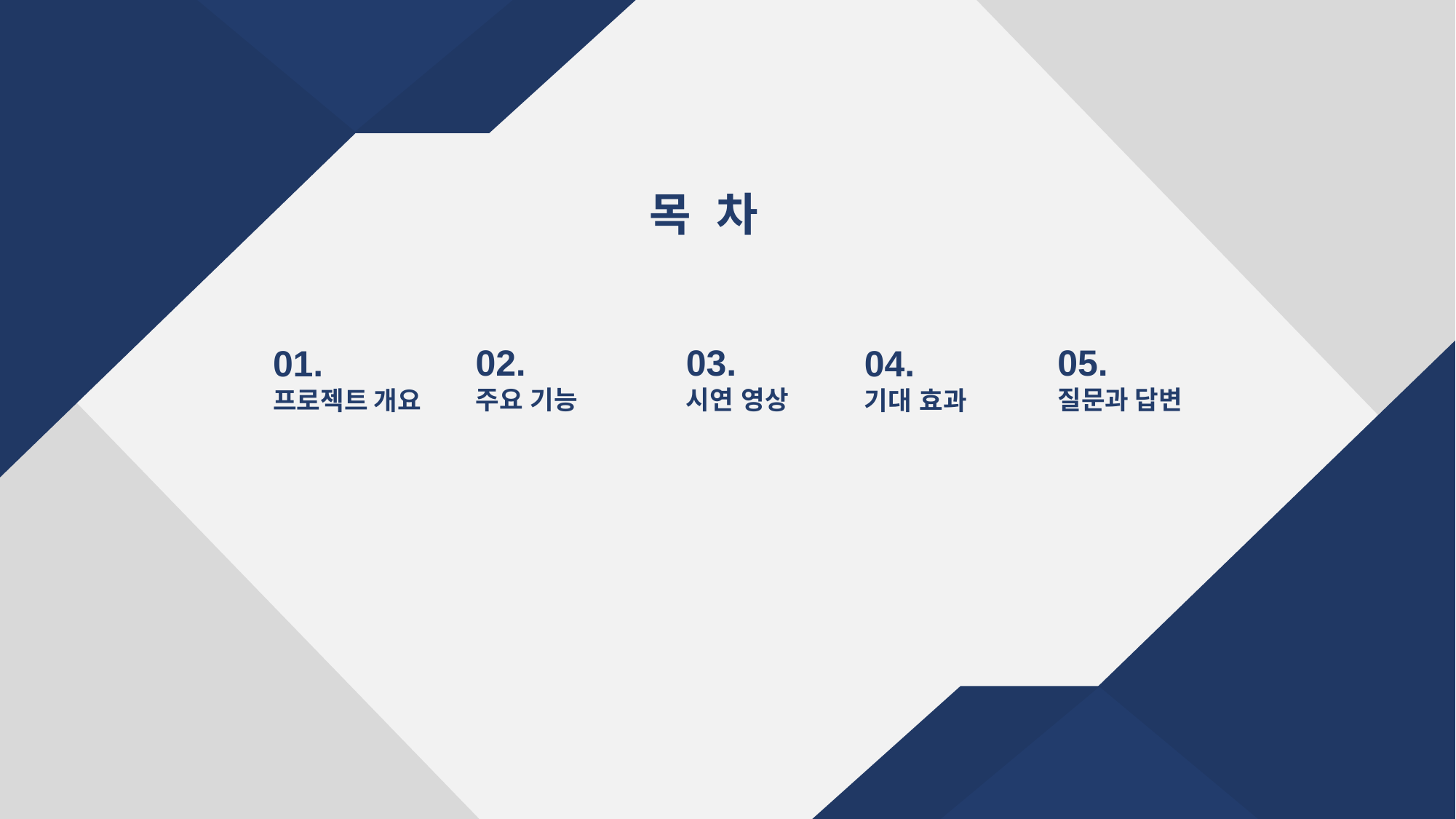

목  차

02.
주요 기능
03.
시연 영상
05.
질문과 답변
01.
프로젝트 개요
04.
기대 효과